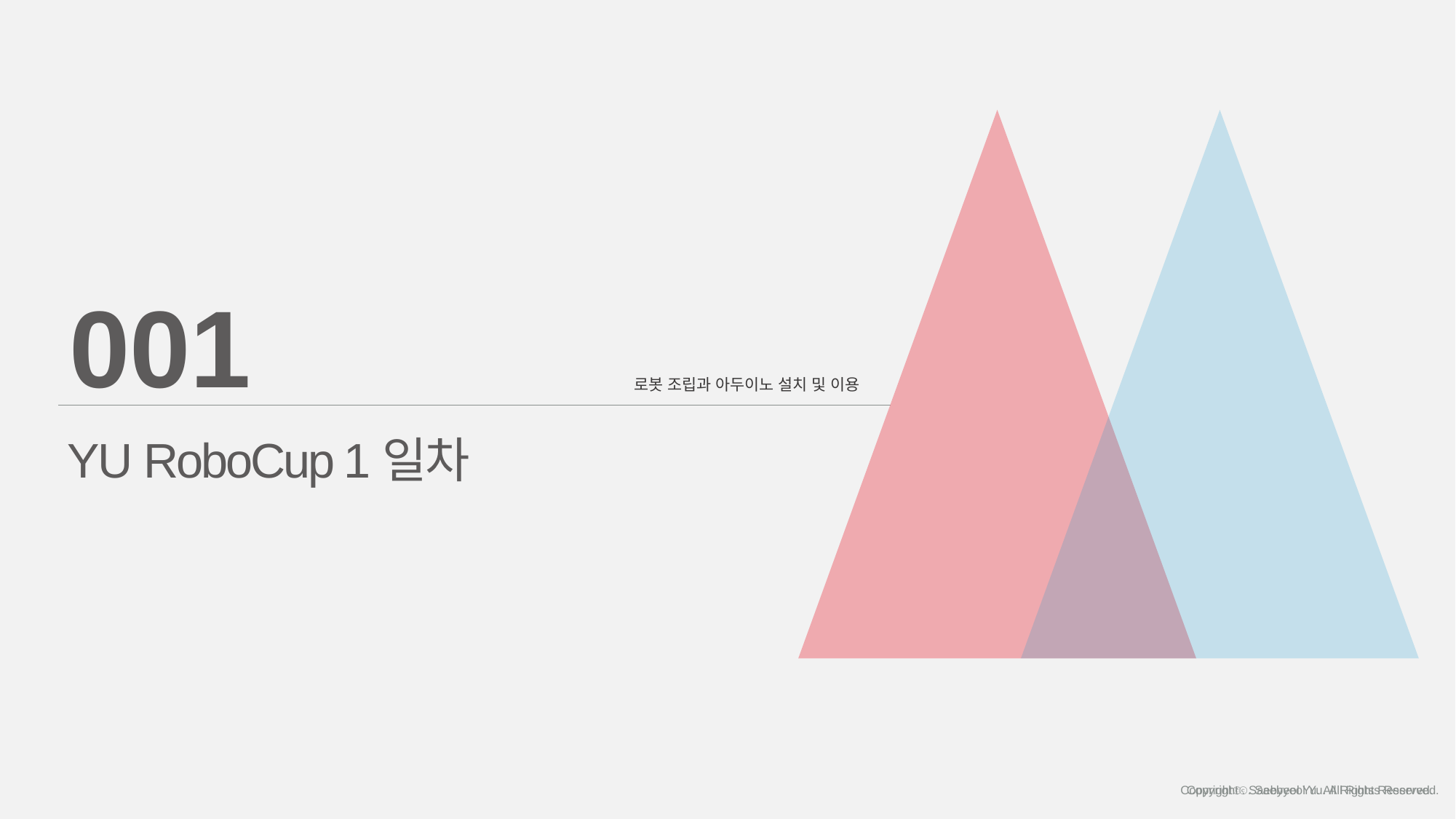

001
로봇 조립과 아두이노 설치 및 이용
YU RoboCup 1일차
Copyrightⓒ. Saebyeol Yu. All Rights Reserved.